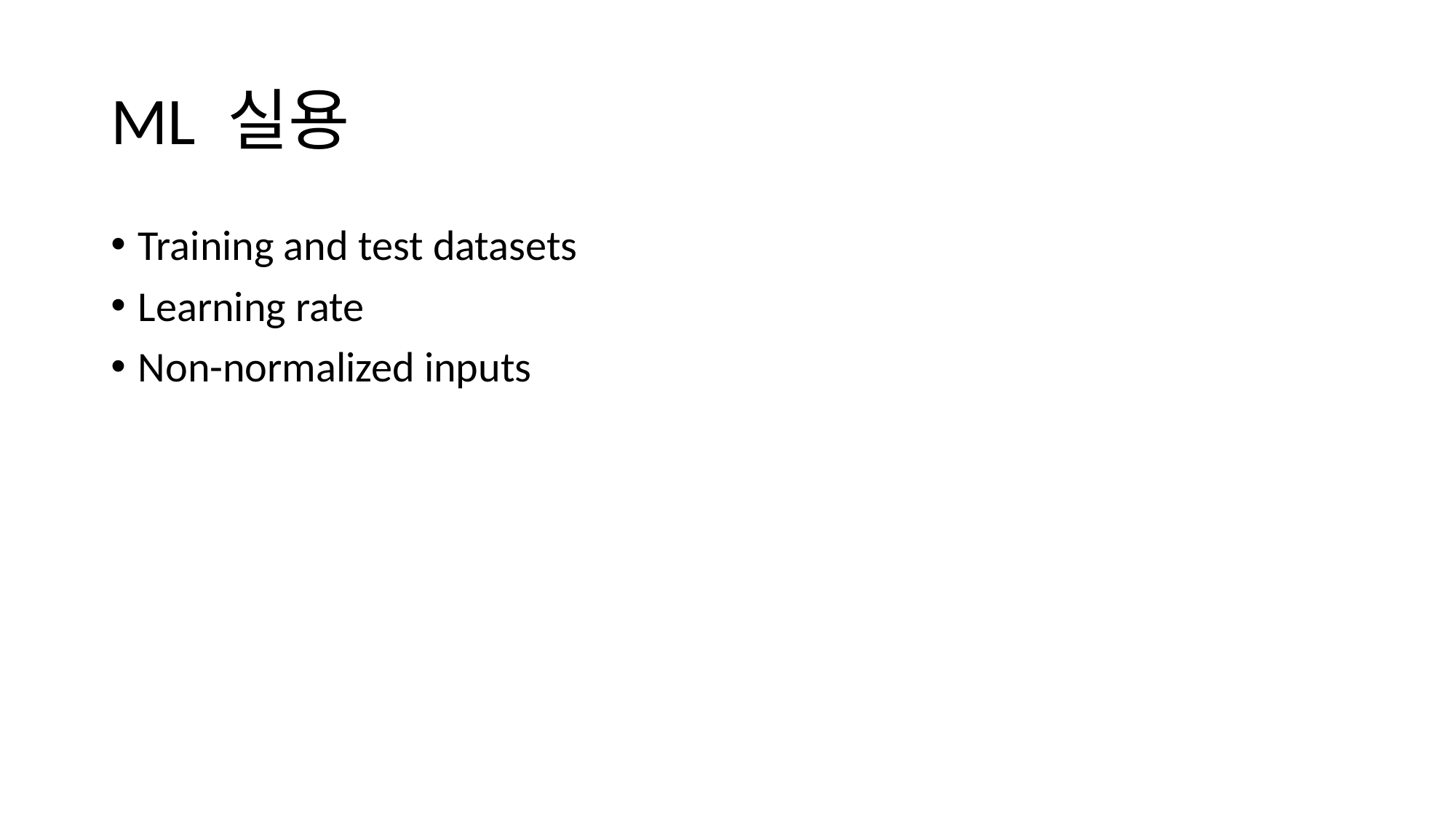

# ML 실용
Training and test datasets
Learning rate
Non-normalized inputs